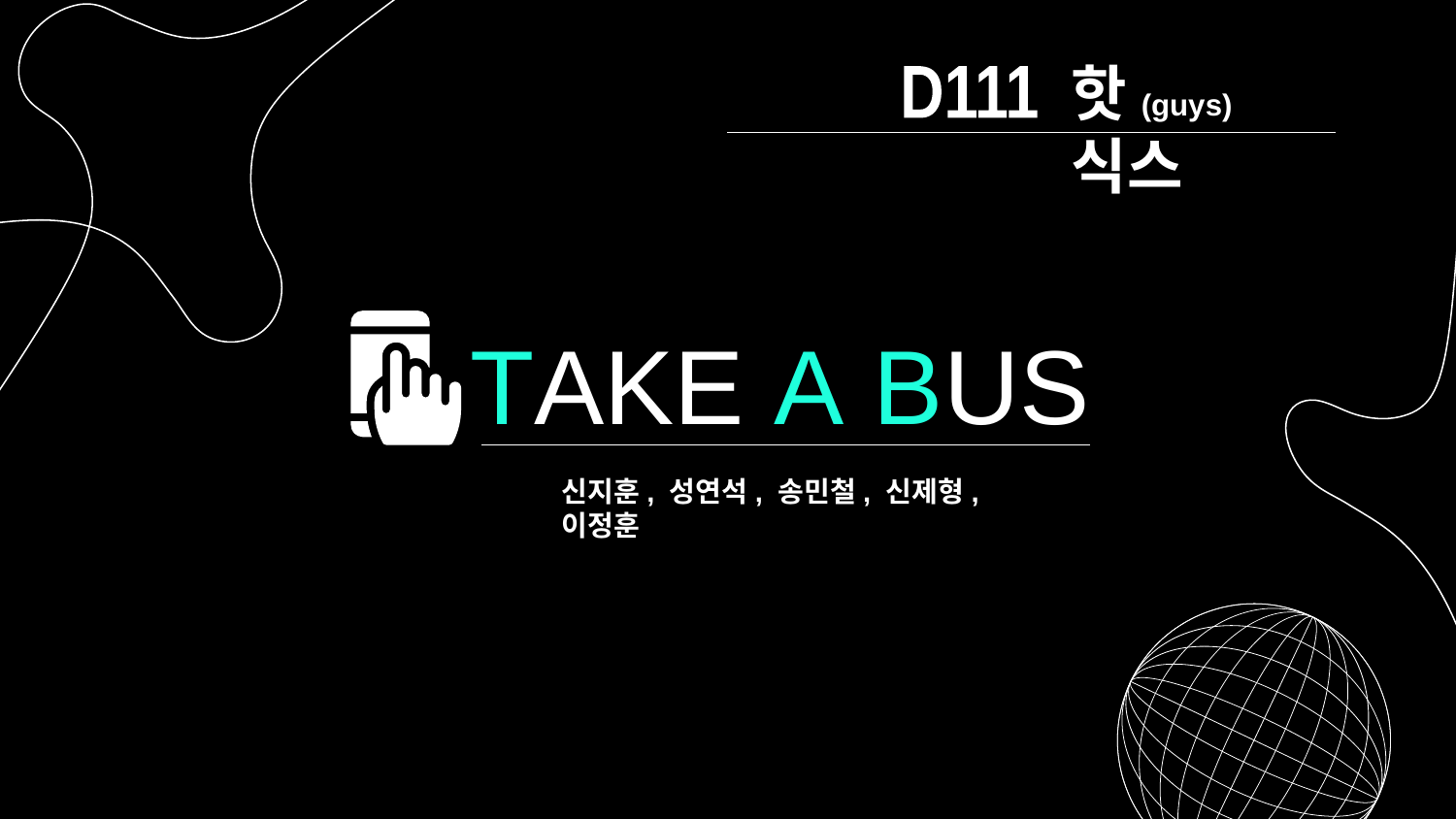

핫(guys)식스
D111
TAKE A BUS

신지훈, 성연석, 송민철, 신제형, 이정훈